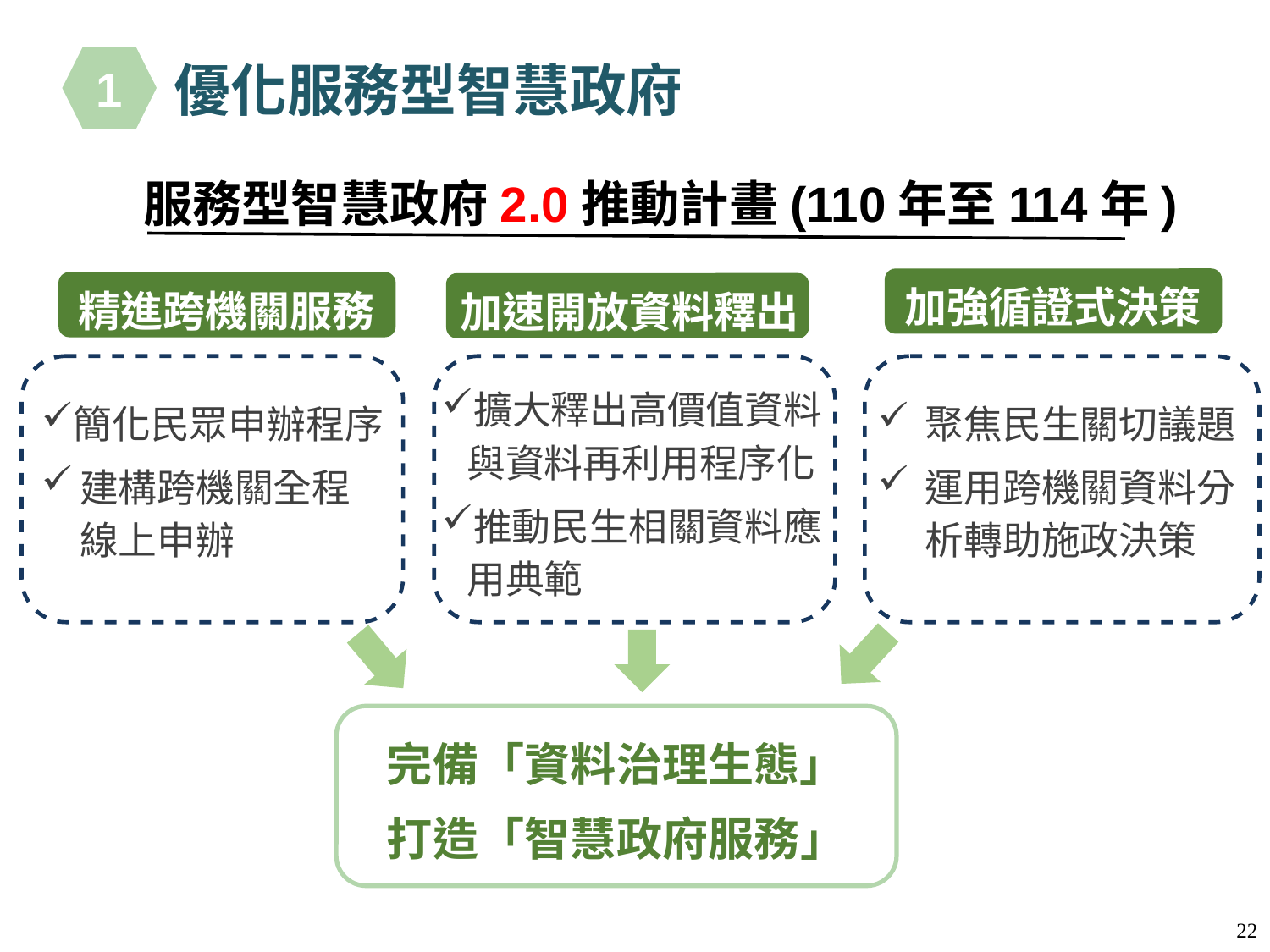

1
優化服務型智慧政府
服務型智慧政府2.0推動計畫(110年至114年)

加強循證式決策

精進跨機關服務

加速開放資料釋出

擴大釋出高價值資料與資料再利用程序化
推動民生相關資料應用典範
簡化民眾申辦程序
建構跨機關全程   線上申辦
聚焦民生關切議題
運用跨機關資料分析轉助施政決策

完備「資料治理生態」
打造「智慧政府服務」